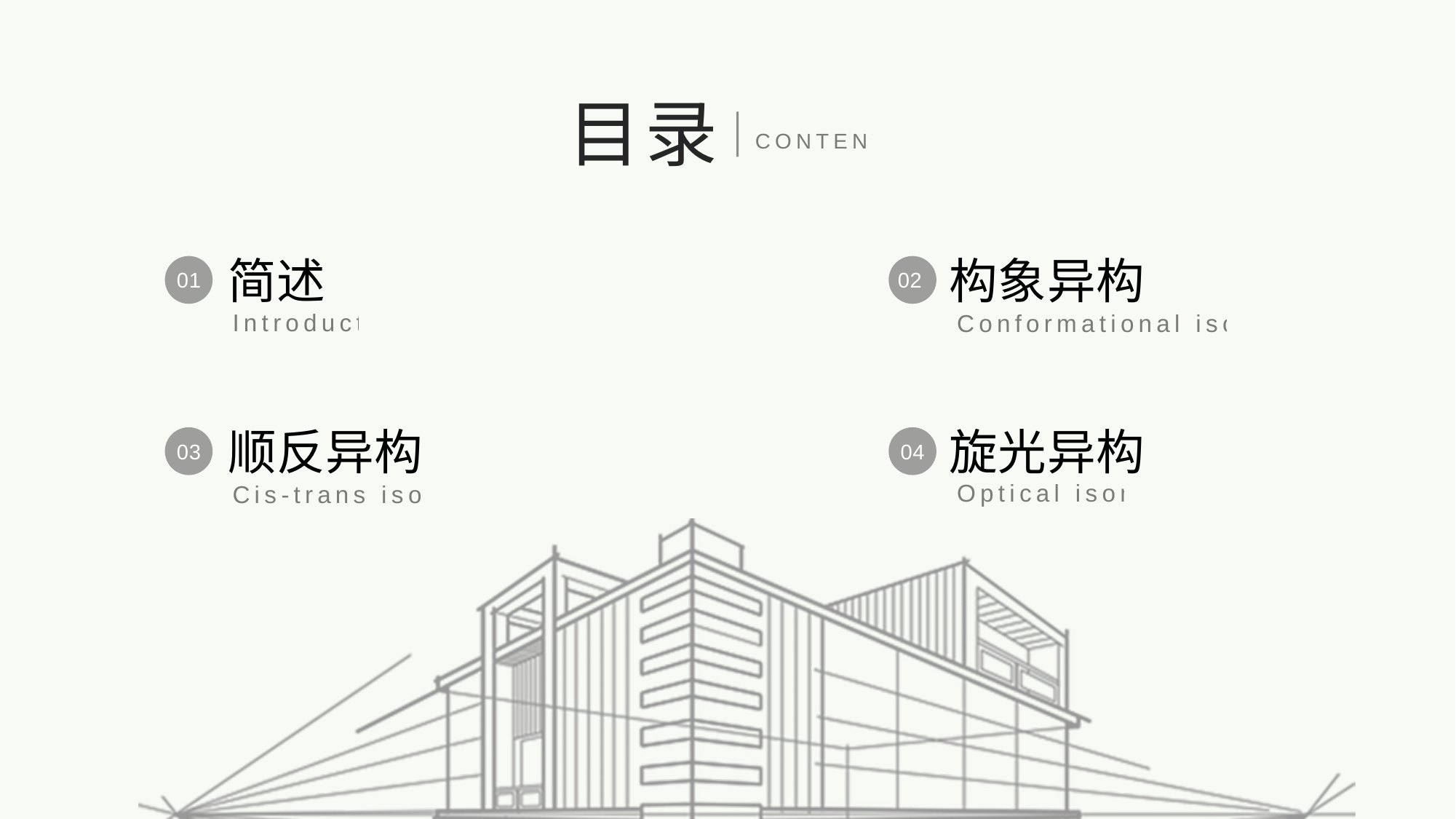

目录
CONTENTS
简述

01
Introduction
构象异构

02
Conformational isomerse
顺反异构

03
Cis-trans isomers
旋光异构

04
Optical isomers